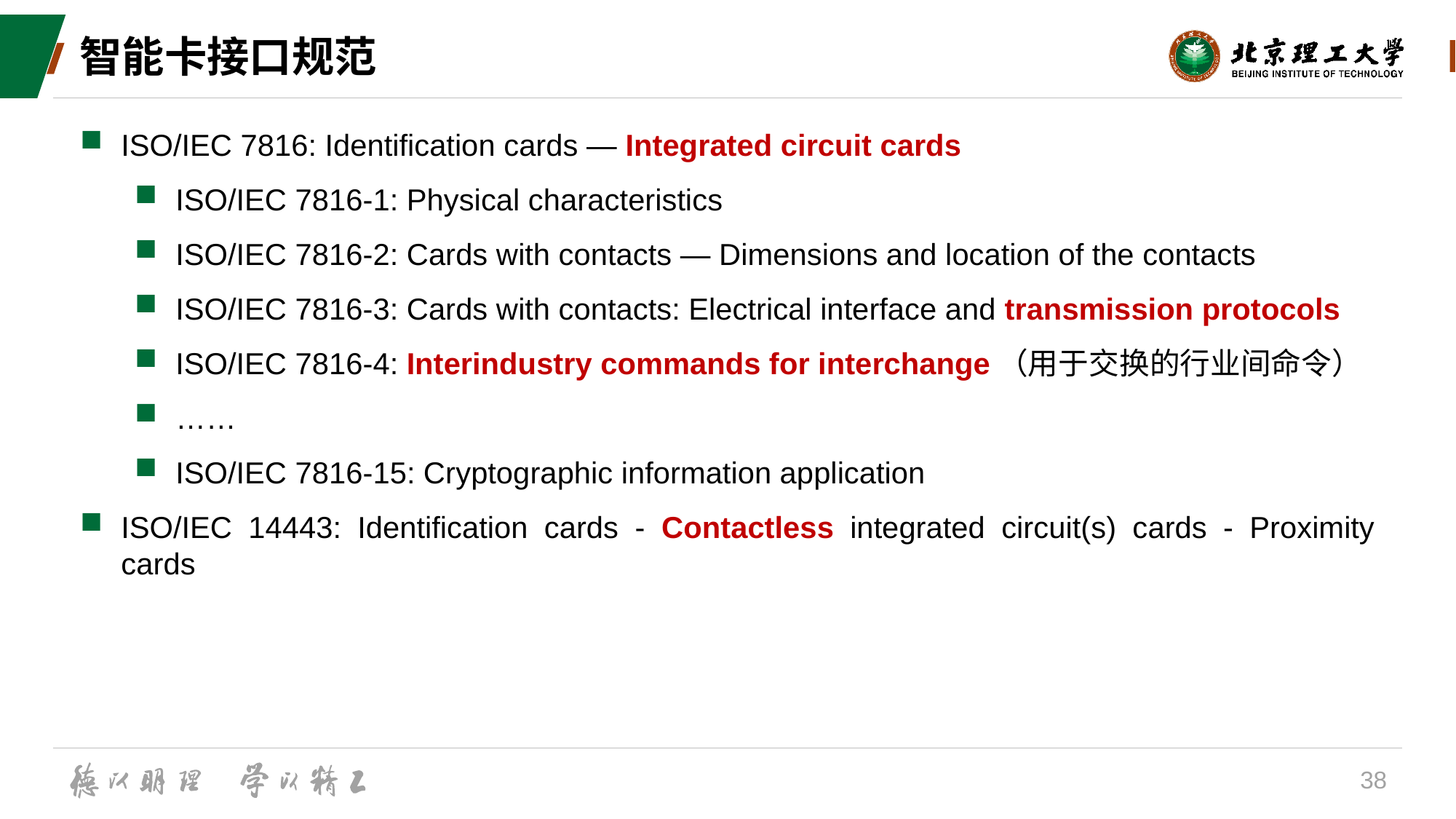

# 智能卡接口规范
ISO/IEC 7816: Identification cards — Integrated circuit cards
ISO/IEC 7816-1: Physical characteristics
ISO/IEC 7816-2: Cards with contacts — Dimensions and location of the contacts
ISO/IEC 7816-3: Cards with contacts: Electrical interface and transmission protocols
ISO/IEC 7816-4: Interindustry commands for interchange（用于交换的行业间命令）
……
ISO/IEC 7816-15: Cryptographic information application
ISO/IEC 14443: Identification cards - Contactless integrated circuit(s) cards - Proximity cards